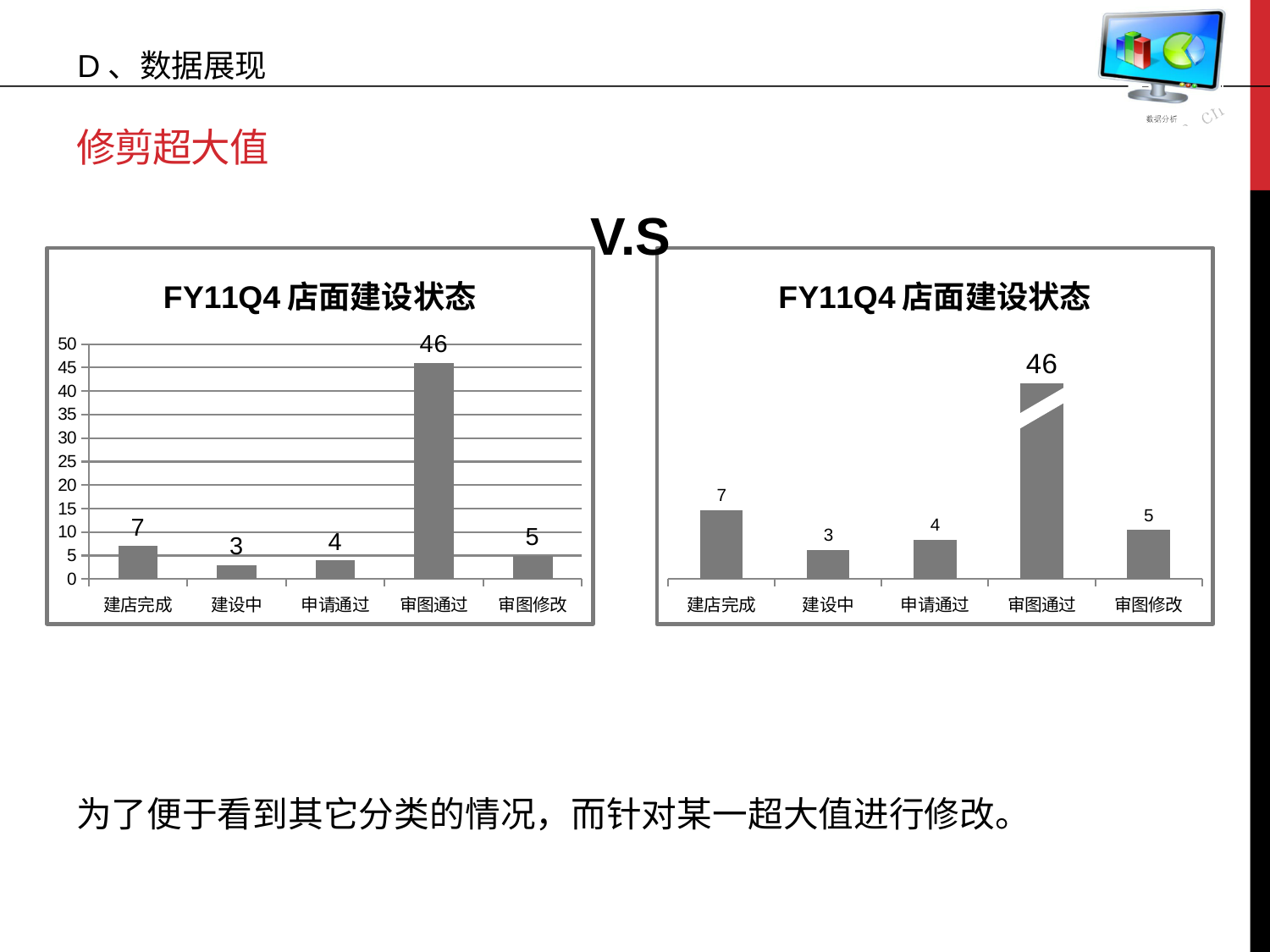

D、数据展现
# 修剪超大值
V.S

### Chart: FY11Q4店面建设状态

| Category | 数量 |
|---|---|
| 建店完成 | 7.0 |
| 建设中 | 3.0 |
| 申请通过 | 4.0 |
| 审图通过 | 46.0 |
| 审图修改 | 5.0 |

### Chart: FY11Q4店面建设状态

| Category | 数量 |
|---|---|
| 建店完成 | 7.0 |
| 建设中 | 3.0 |
| 申请通过 | 4.0 |
| 审图通过 | 20.0 |
| 审图修改 | 5.0 |
为了便于看到其它分类的情况，而针对某一超大值进行修改。